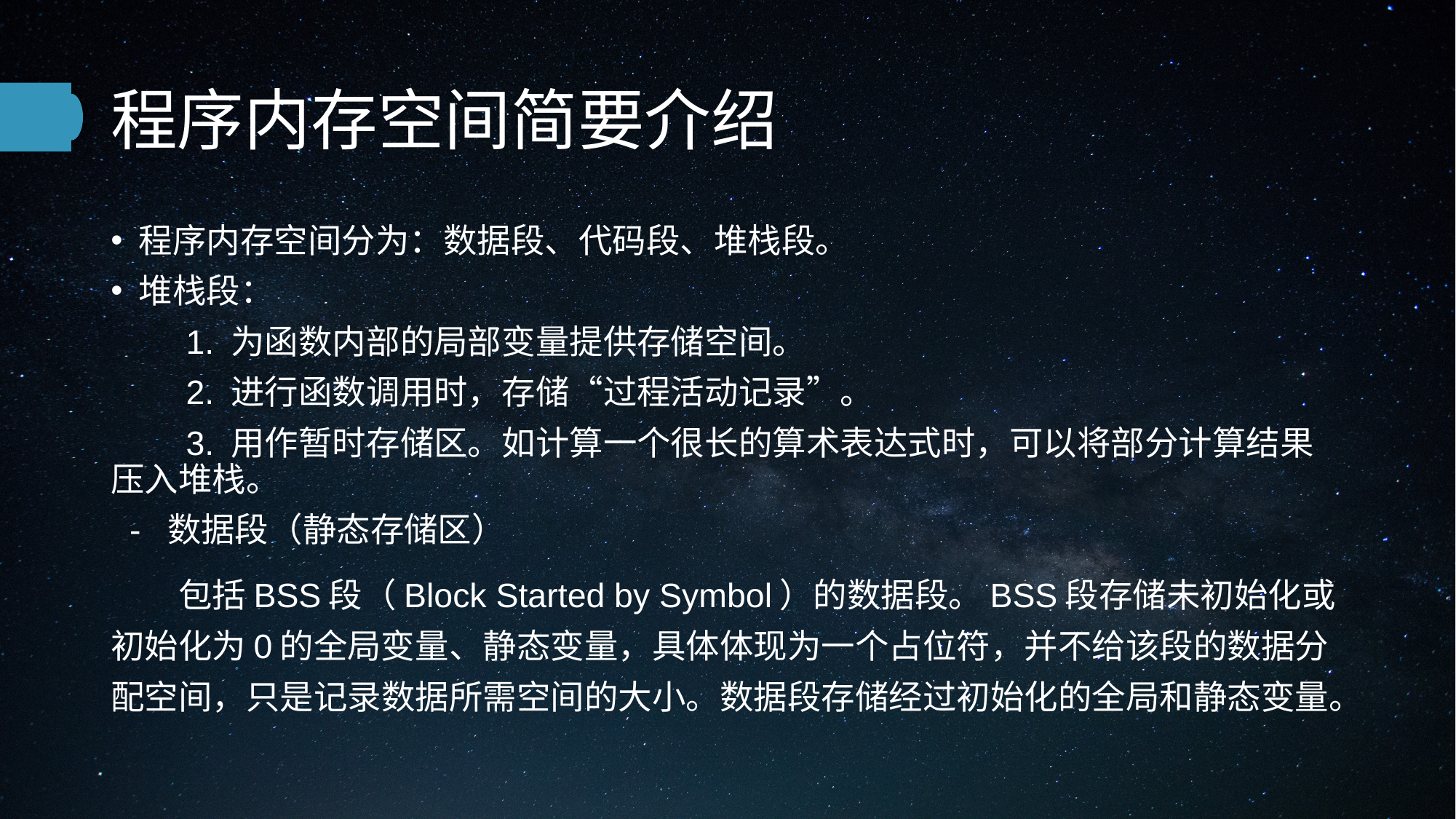

# 程序内存空间简要介绍
程序内存空间分为：数据段、代码段、堆栈段。
堆栈段：
　　1. 为函数内部的局部变量提供存储空间。
　　2. 进行函数调用时，存储“过程活动记录”。
　　3. 用作暂时存储区。如计算一个很长的算术表达式时，可以将部分计算结果压入堆栈。
  -  数据段（静态存储区）
　　包括BSS段（Block Started by Symbol）的数据段。BSS段存储未初始化或初始化为0的全局变量、静态变量，具体体现为一个占位符，并不给该段的数据分配空间，只是记录数据所需空间的大小。数据段存储经过初始化的全局和静态变量。